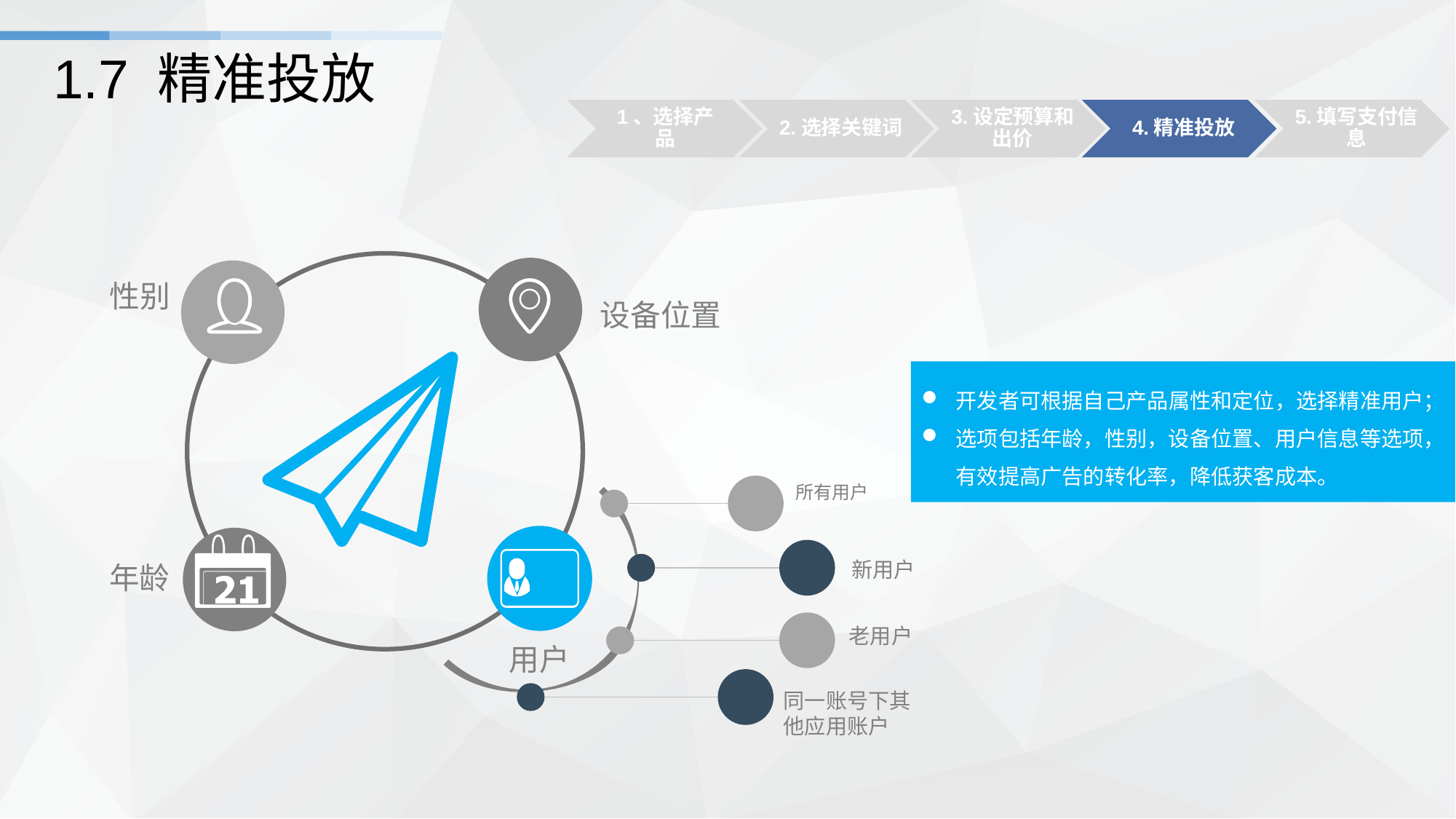

# 1.7 精准投放

1、选择产品

2.选择关键词

3.设定预算和出价

4.精准投放

5.填写支付信息

性别

设备位置

开发者可根据自己产品属性和定位，选择精准用户；
选项包括年龄，性别，设备位置、用户信息等选项，有效提高广告的转化率，降低获客成本。

所有用户

新用户

老用户

同一账号下其
他应用账户

年龄
用户